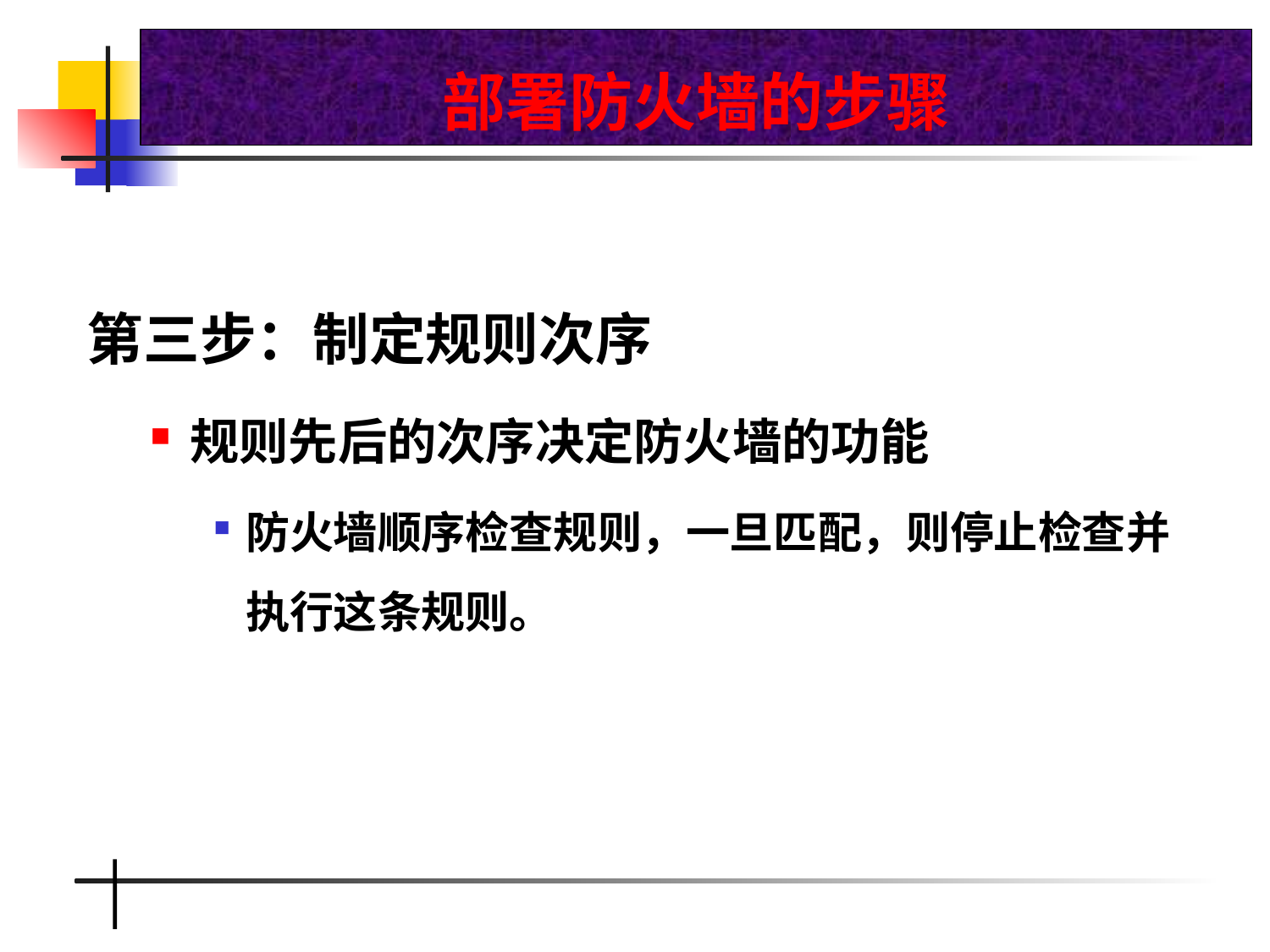

# 部署防火墙的步骤
第三步：制定规则次序
规则先后的次序决定防火墙的功能
防火墙顺序检查规则，一旦匹配，则停止检查并执行这条规则。